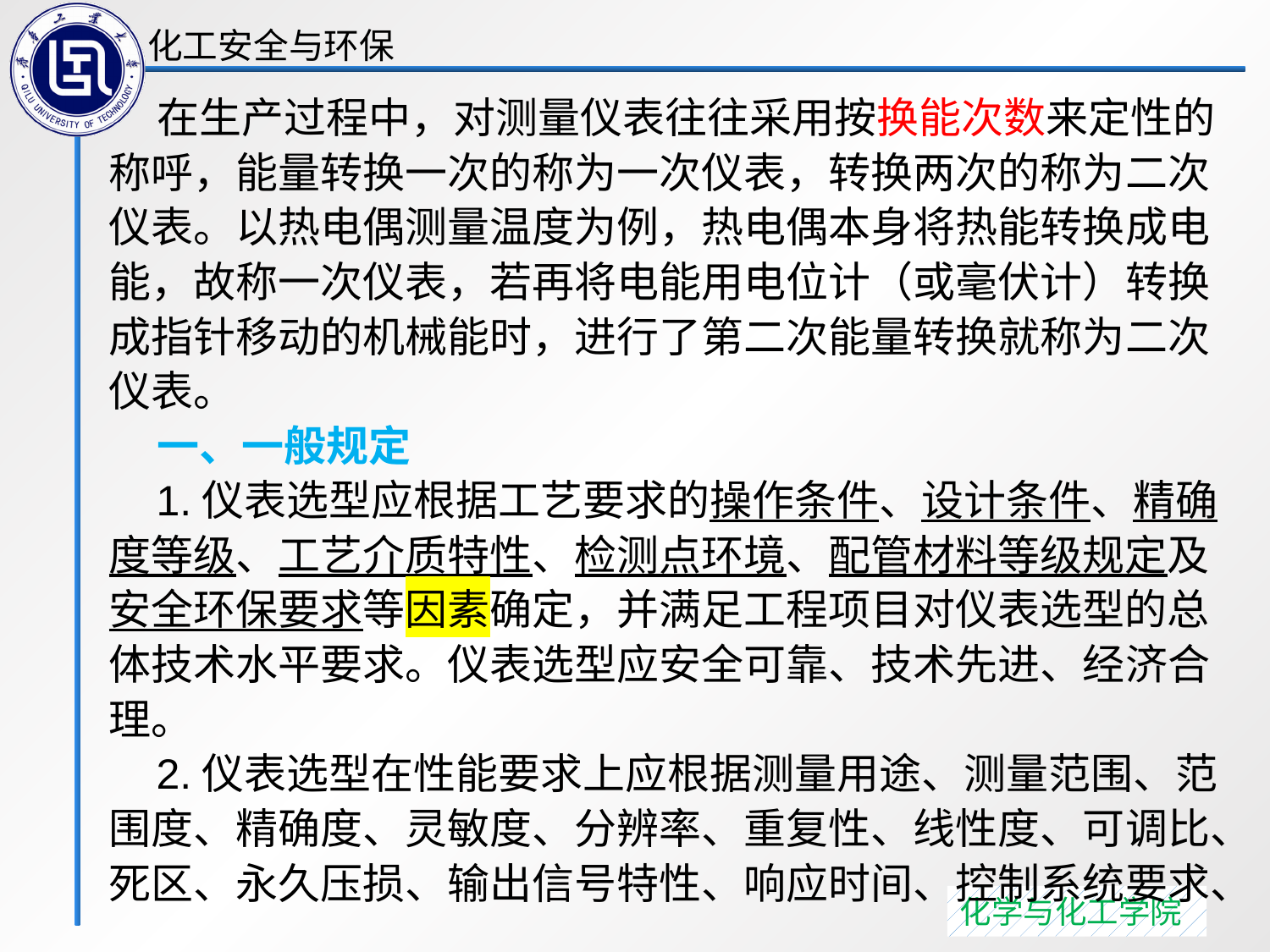

在生产过程中，对测量仪表往往采用按换能次数来定性的称呼，能量转换一次的称为一次仪表，转换两次的称为二次仪表。以热电偶测量温度为例，热电偶本身将热能转换成电能，故称一次仪表，若再将电能用电位计（或毫伏计）转换成指针移动的机械能时，进行了第二次能量转换就称为二次仪表。
    一、一般规定
    1.仪表选型应根据工艺要求的操作条件、设计条件、精确度等级、工艺介质特性、检测点环境、配管材料等级规定及安全环保要求等因素确定，并满足工程项目对仪表选型的总体技术水平要求。仪表选型应安全可靠、技术先进、经济合理。
    2.仪表选型在性能要求上应根据测量用途、测量范围、范围度、精确度、灵敏度、分辨率、重复性、线性度、可调比、死区、永久压损、输出信号特性、响应时间、控制系统要求、